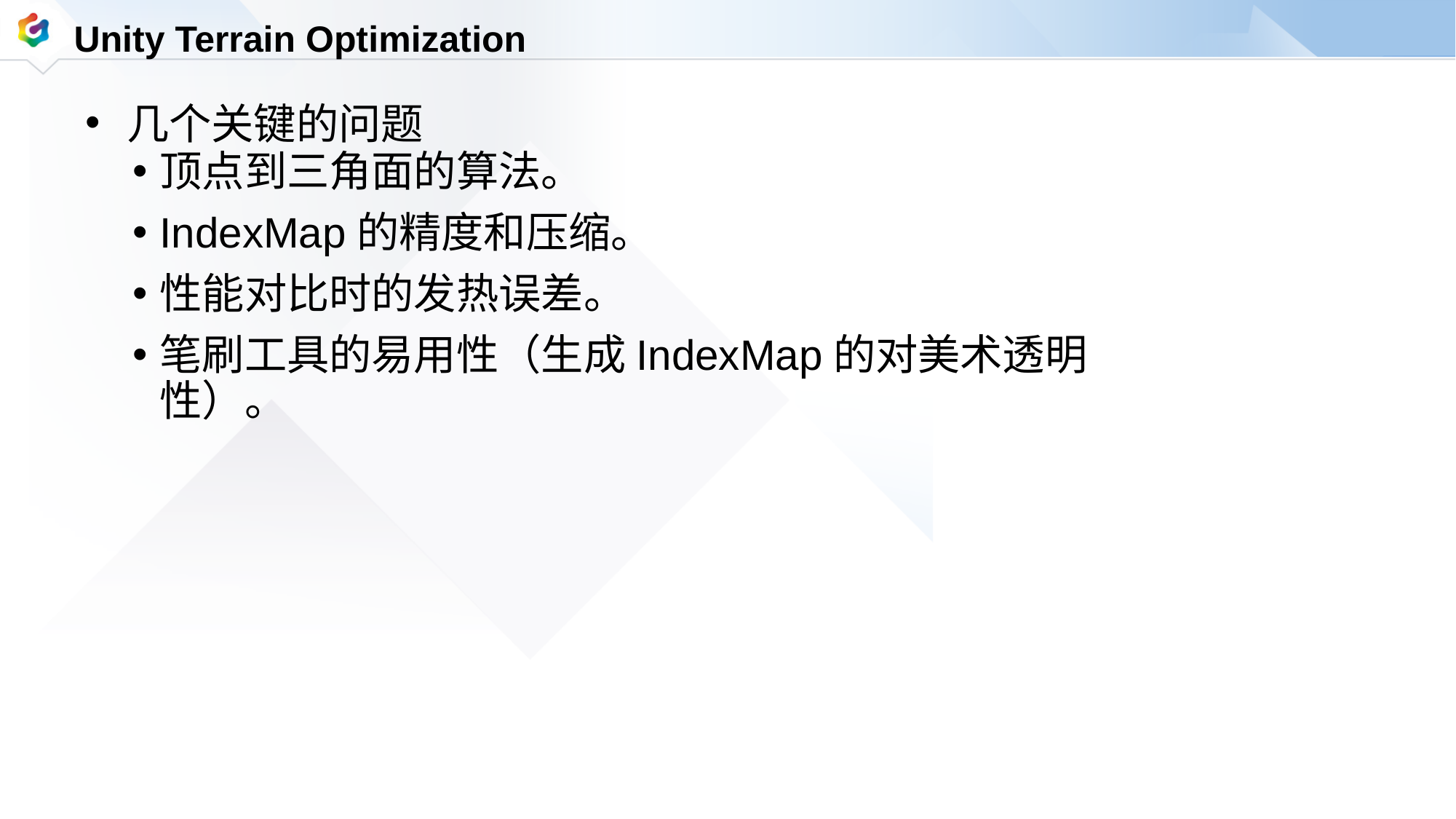

Unity Terrain Optimization

几个关键的问题
顶点到三角面的算法。
IndexMap的精度和压缩。
性能对比时的发热误差。
笔刷工具的易用性（生成IndexMap的对美术透明性）。